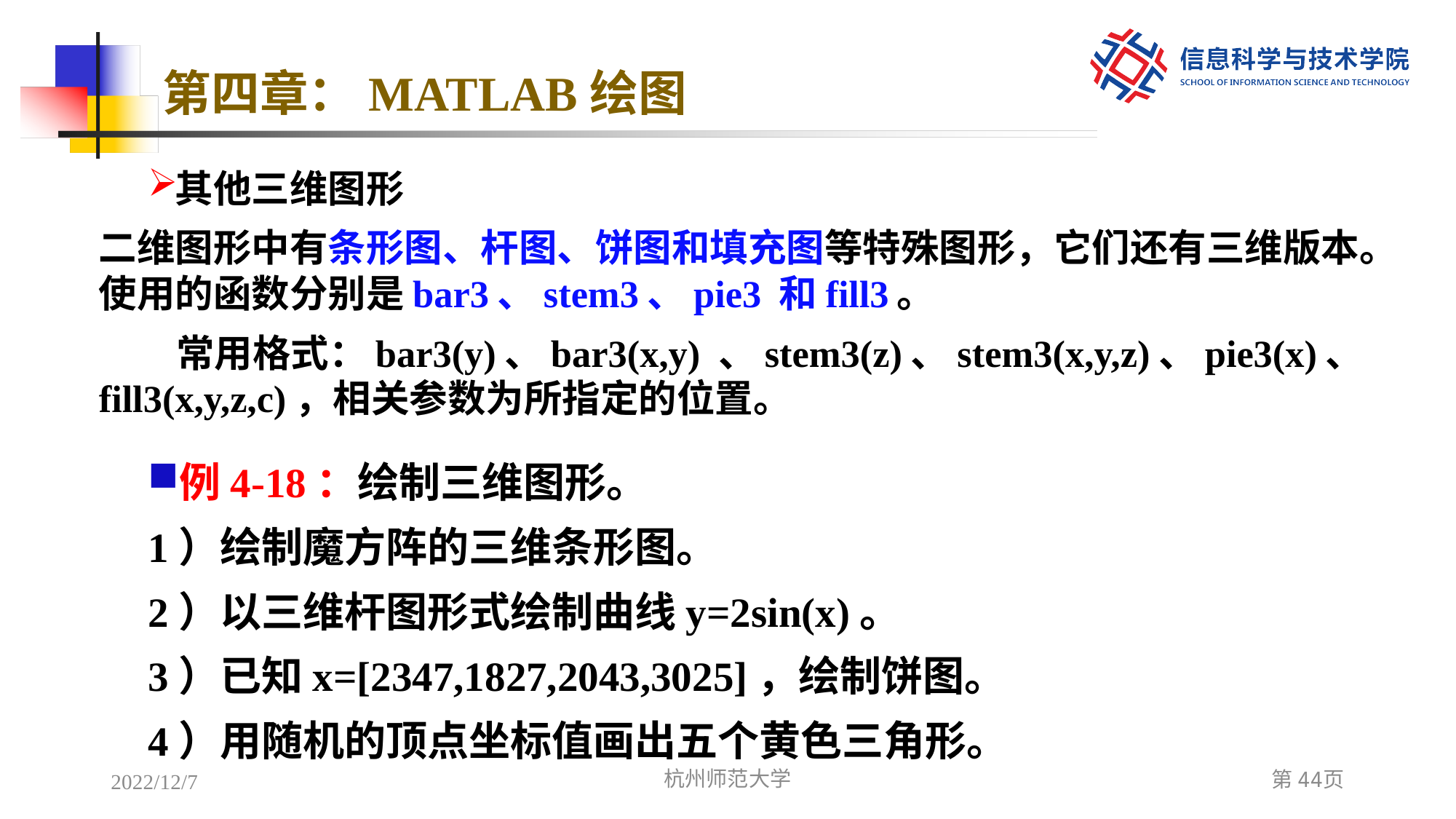

# 第四章：MATLAB绘图
其他三维图形
	二维图形中有条形图、杆图、饼图和填充图等特殊图形，它们还有三维版本。使用的函数分别是bar3、stem3、pie3 和fill3。
常用格式：bar3(y)、bar3(x,y) 、stem3(z)、stem3(x,y,z)、pie3(x)、 fill3(x,y,z,c)，相关参数为所指定的位置。

例4-18：绘制三维图形。
1）绘制魔方阵的三维条形图。
2）以三维杆图形式绘制曲线y=2sin(x)。
3）已知x=[2347,1827,2043,3025]，绘制饼图。
4）用随机的顶点坐标值画出五个黄色三角形。

2022/12/7
杭州师范大学
第44页